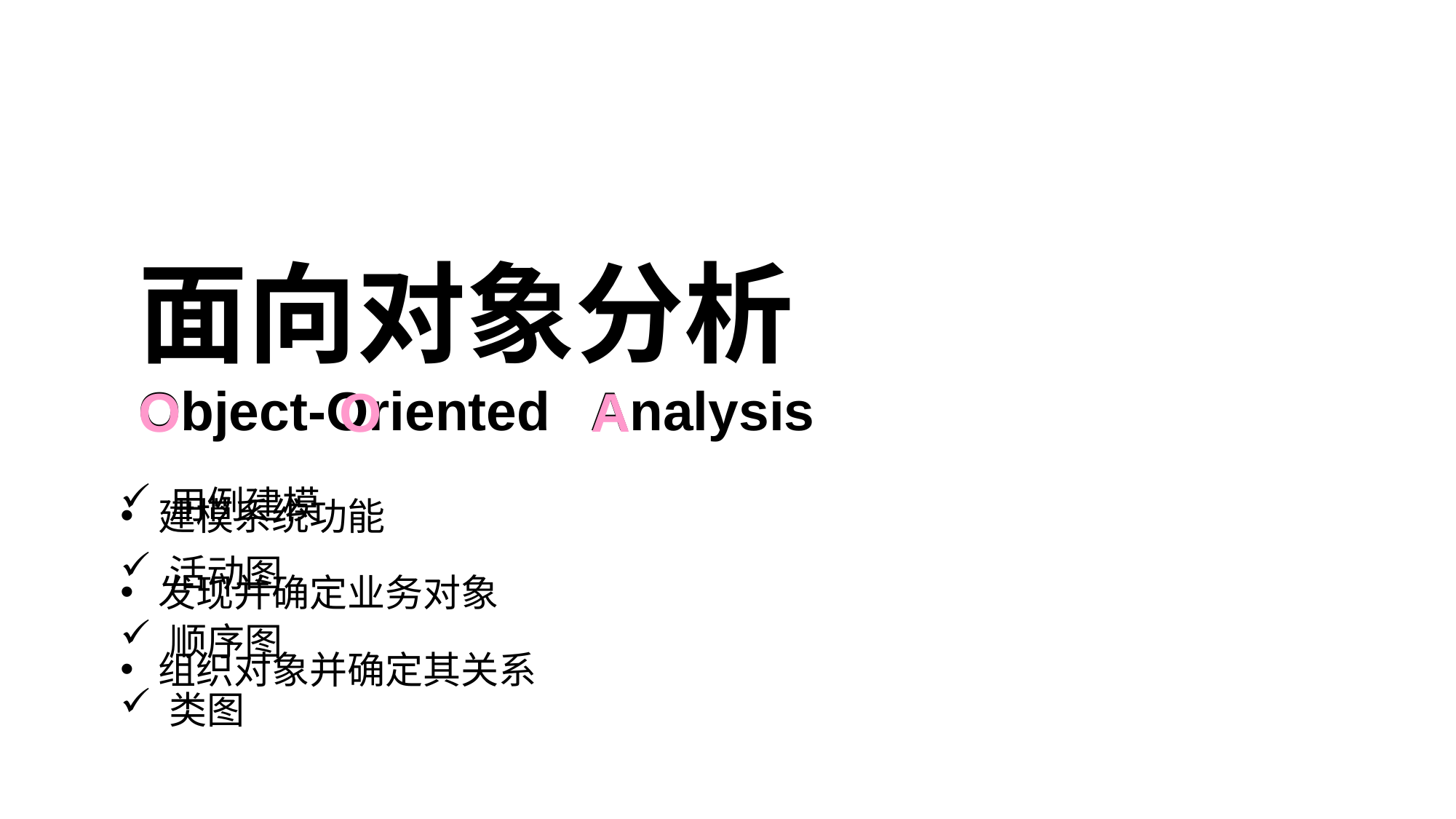

面向对象
Object-Oriented
分析
 Analysis
A
O
O
 用例建模
 活动图
 顺序图
 类图
 建模系统功能
 发现并确定业务对象
 组织对象并确定其关系